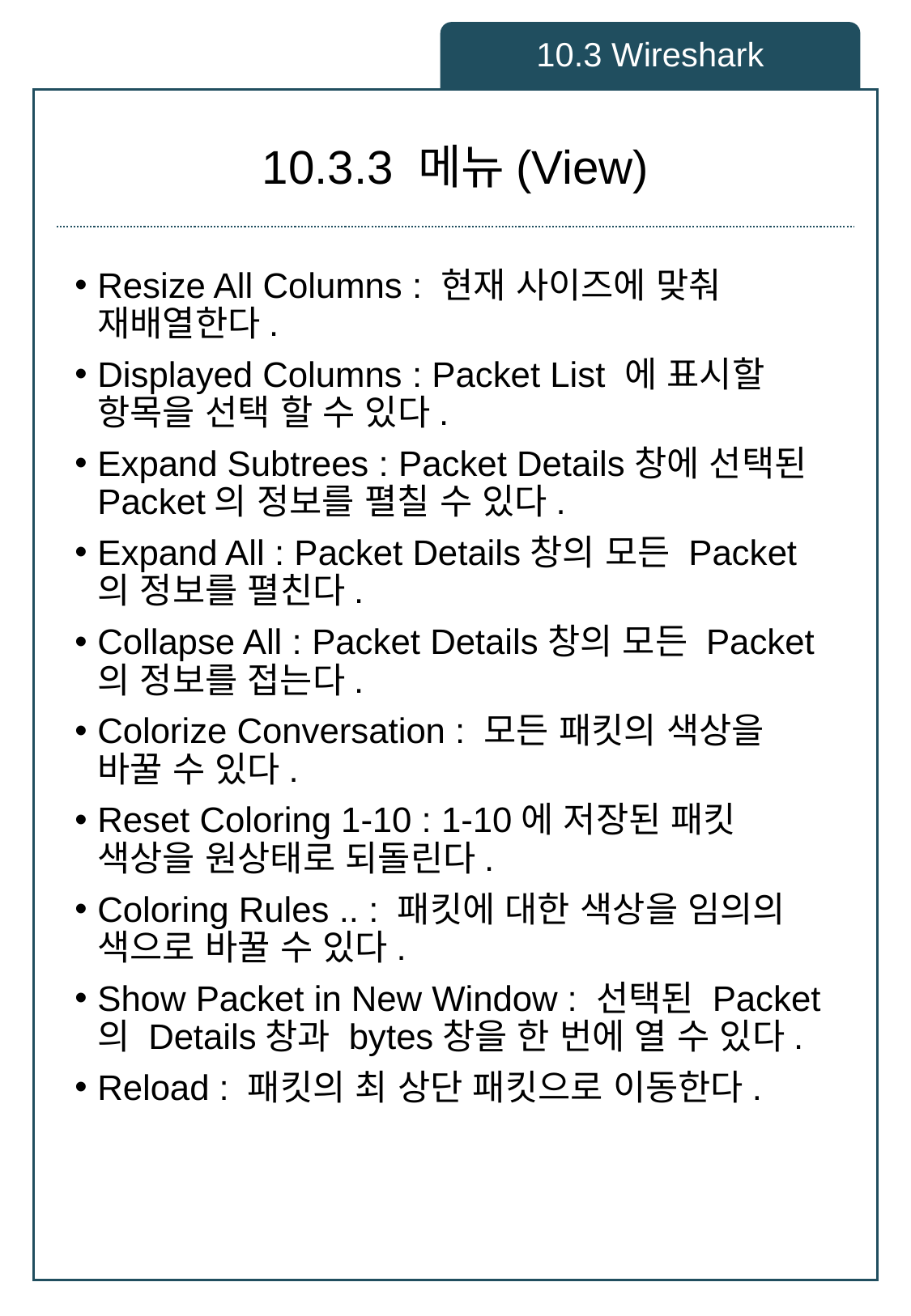

10.3 Wireshark

# 10.3.3 메뉴(View)
Resize All Columns : 현재 사이즈에 맞춰 재배열한다.
Displayed Columns : Packet List 에 표시할 항목을 선택 할 수 있다.
Expand Subtrees : Packet Details창에 선택된 Packet의 정보를 펼칠 수 있다.
Expand All : Packet Details창의 모든 Packet의 정보를 펼친다.
Collapse All : Packet Details창의 모든 Packet의 정보를 접는다.
Colorize Conversation : 모든 패킷의 색상을 바꿀 수 있다.
Reset Coloring 1-10 : 1-10에 저장된 패킷 색상을 원상태로 되돌린다.
Coloring Rules .. : 패킷에 대한 색상을 임의의 색으로 바꿀 수 있다.
Show Packet in New Window : 선택된 Packet의 Details창과 bytes창을 한 번에 열 수 있다.
Reload : 패킷의 최 상단 패킷으로 이동한다.